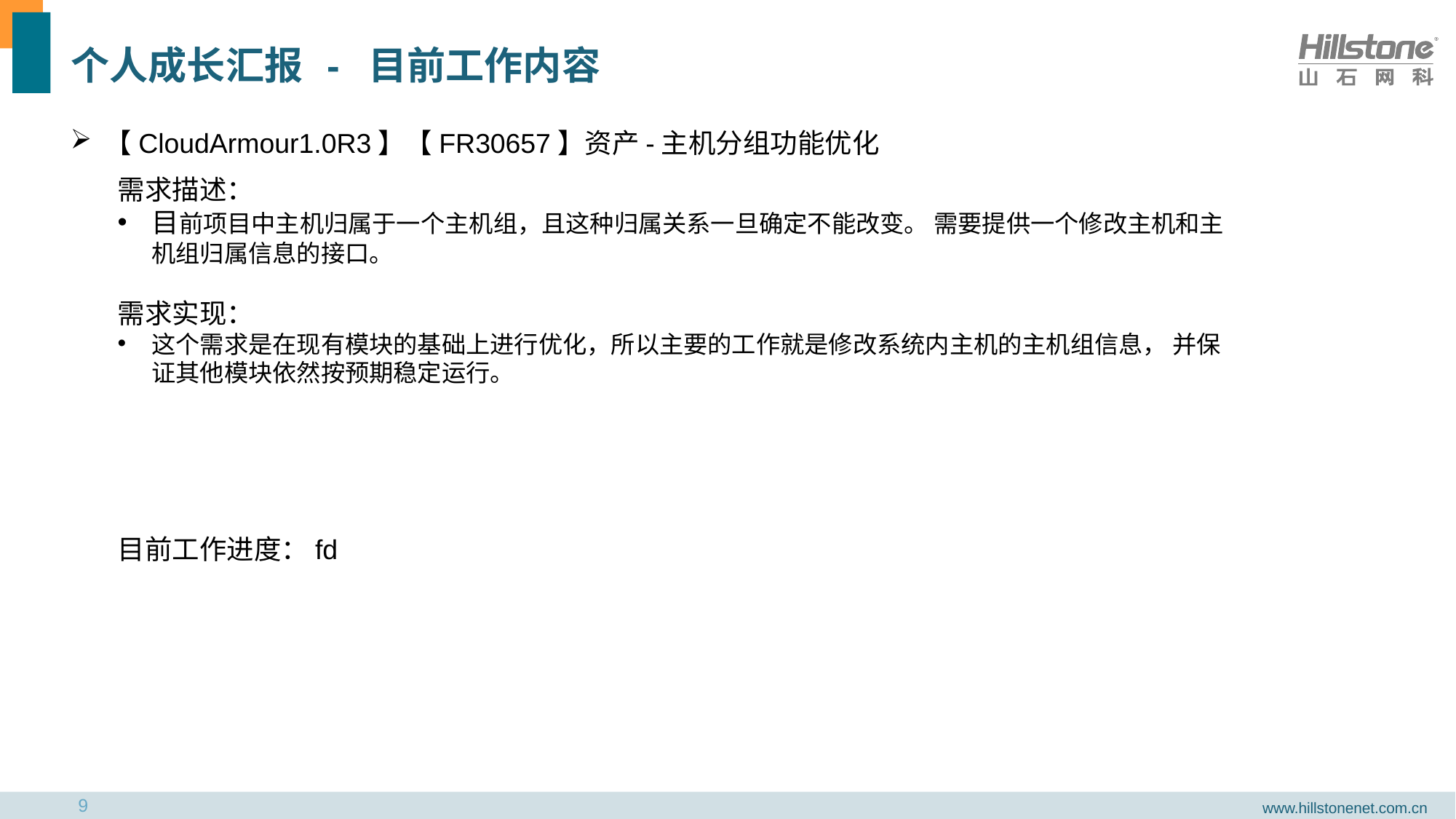

# 个人成长汇报  -  目前工作内容
【CloudArmour1.0R3】【FR30657】资产-主机分组功能优化
需求描述：
目前项目中主机归属于一个主机组，且这种归属关系一旦确定不能改变。 需要提供一个修改主机和主机组归属信息的接口。

需求实现：
这个需求是在现有模块的基础上进行优化，所以主要的工作就是修改系统内主机的主机组信息， 并保证其他模块依然按预期稳定运行。

目前工作进度：fd
9